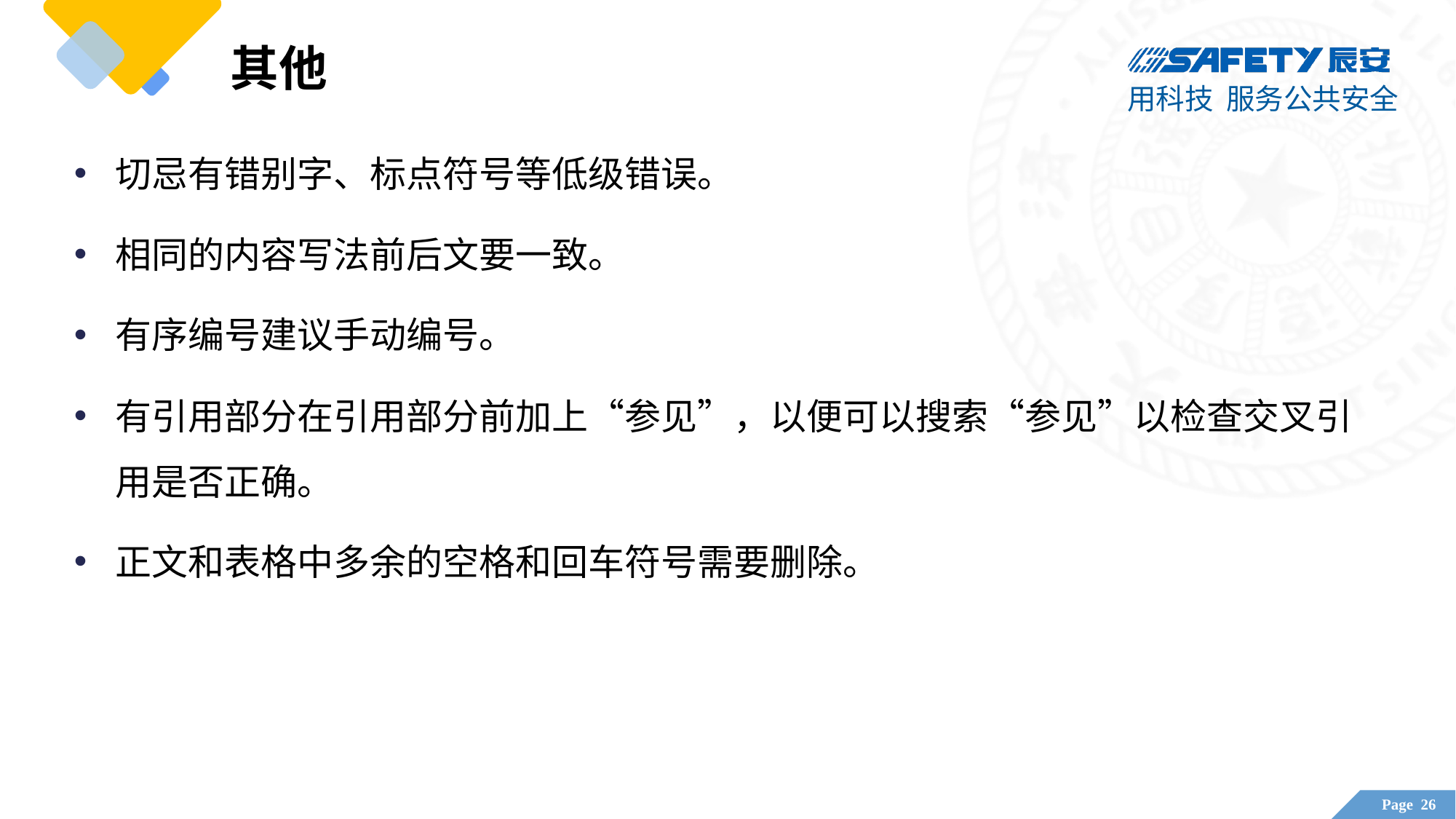

# 其他
切忌有错别字、标点符号等低级错误。
相同的内容写法前后文要一致。
有序编号建议手动编号。
有引用部分在引用部分前加上“参见”，以便可以搜索“参见”以检查交叉引用是否正确。
正文和表格中多余的空格和回车符号需要删除。